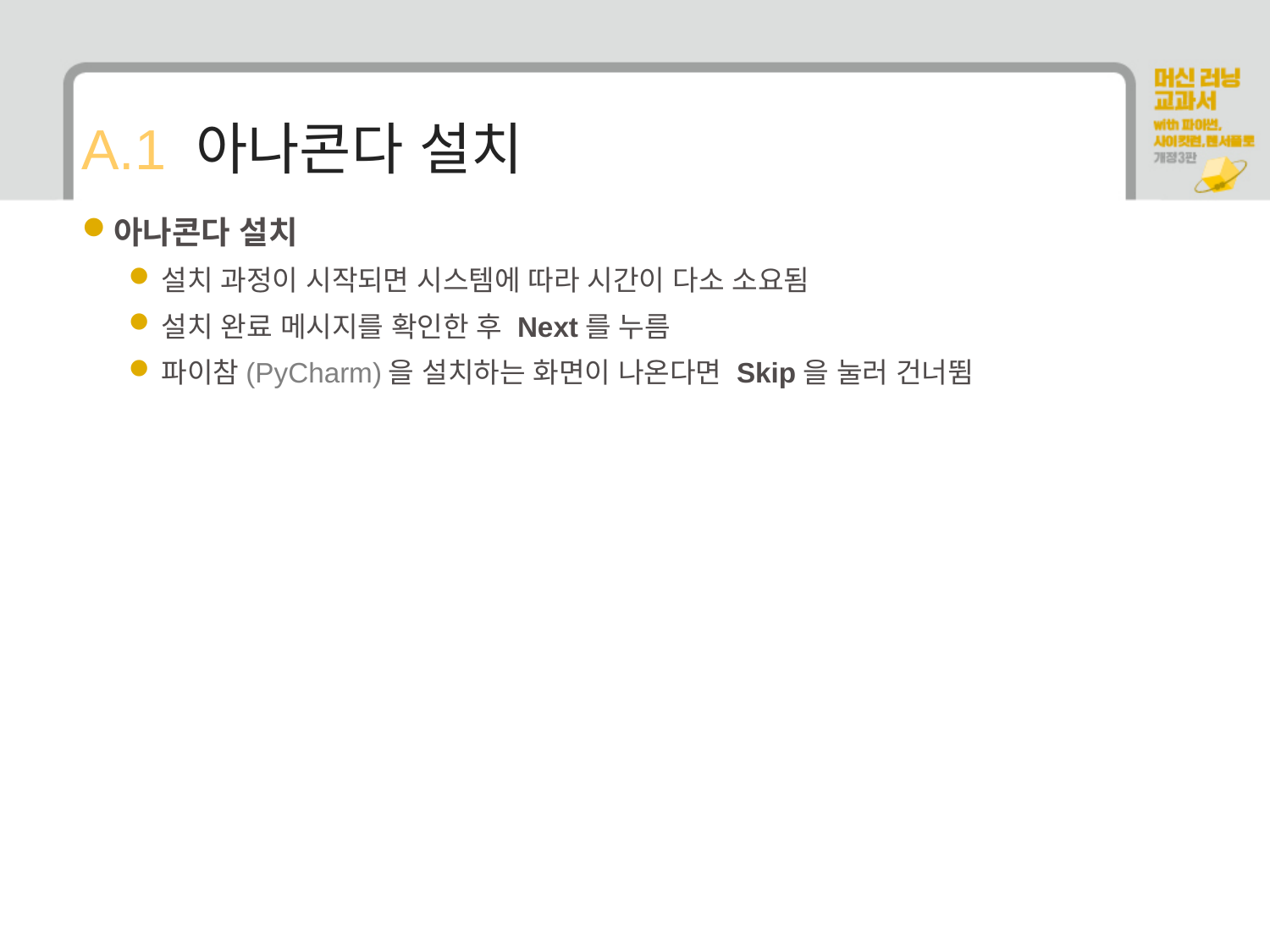

# A.1 아나콘다 설치
아나콘다 설치
설치 과정이 시작되면 시스템에 따라 시간이 다소 소요됨
설치 완료 메시지를 확인한 후 Next를 누름
파이참(PyCharm)을 설치하는 화면이 나온다면 Skip을 눌러 건너뜀